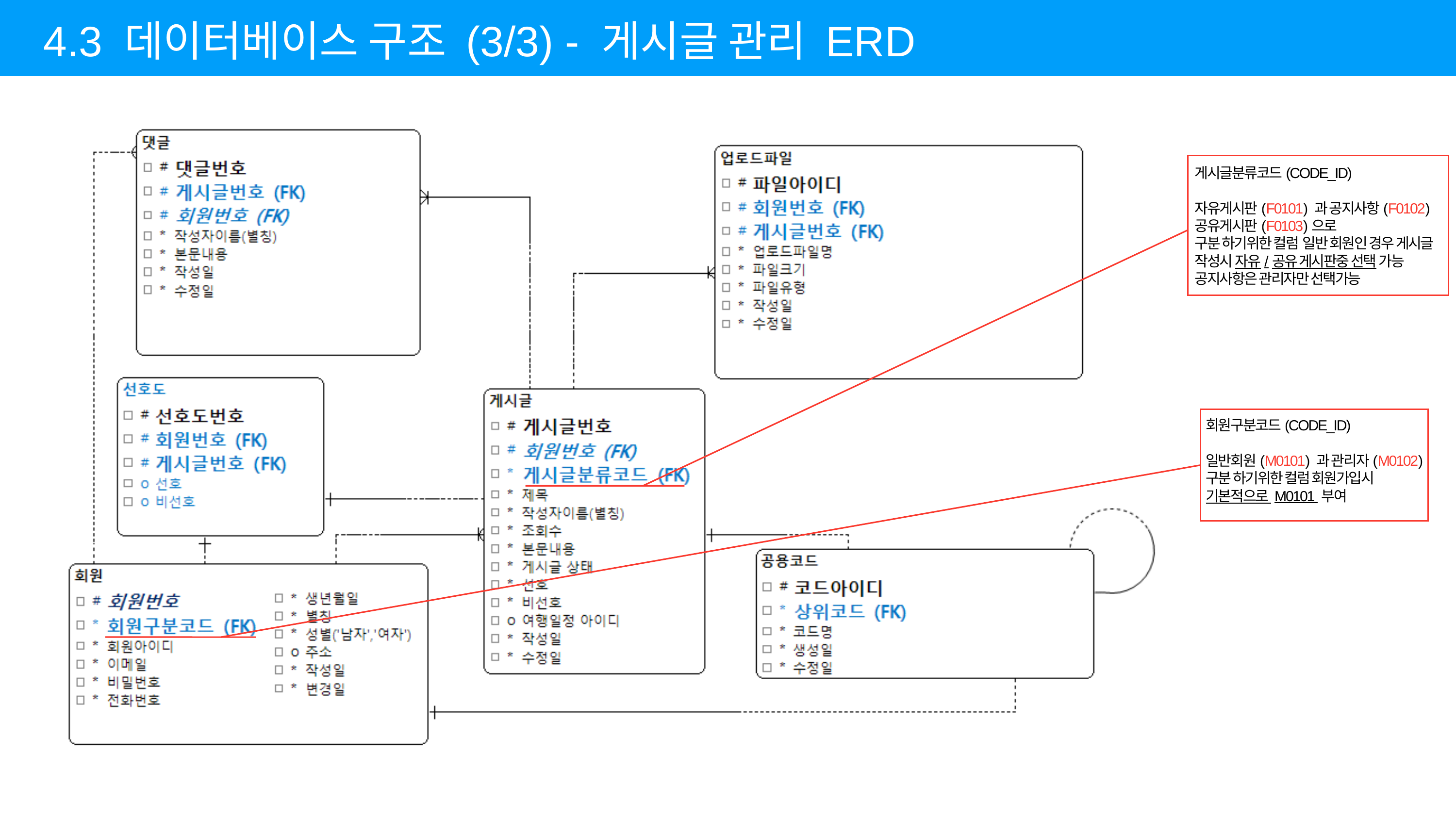

4.3 데이터베이스 구조 (3/3) - 게시글 관리 ERD

게시글분류코드(CODE_ID)

자유게시판(F0101) 과 공지사항(F0102)
공유게시판(F0103)으로
구분 하기위한 컬럼  일반 회원인 경우 게시글 작성시 자유/공유 게시판중 선택 가능
공지사항은 관리자만 선택가능

회원구분코드(CODE_ID)

일반회원(M0101) 과 관리자(M0102)
구분 하기위한 컬럼 회원가입시
기본적으로 M0101 부여